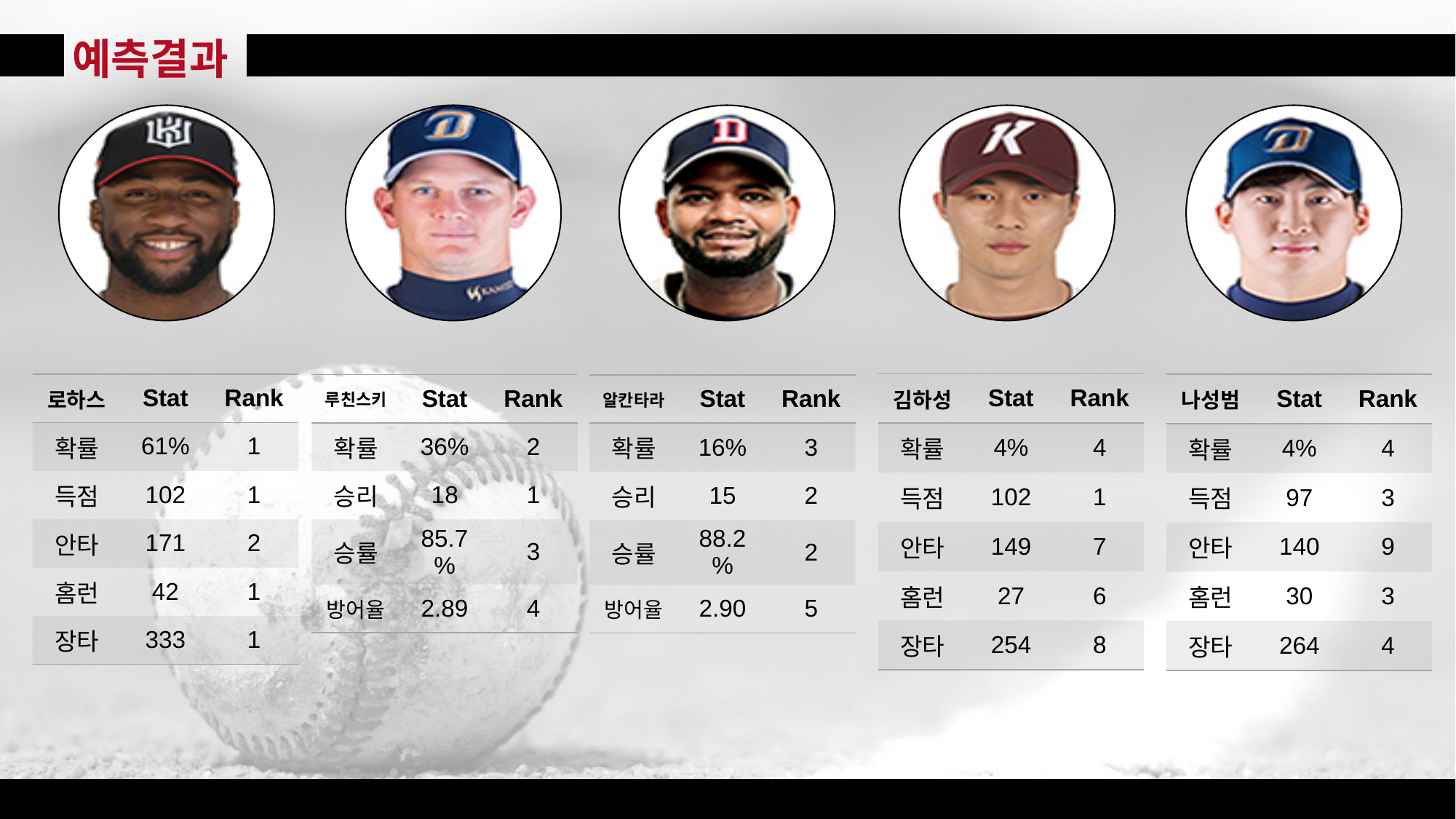

예측결과

| 김하성 | Stat | Rank |
| --- | --- | --- |
| 확률 | 4% | 4 |
| 득점 | 102 | 1 |
| 안타 | 149 | 7 |
| 홈런 | 27 | 6 |
| 장타 | 254 | 8 |
| 로하스 | Stat | Rank |
| --- | --- | --- |
| 확률 | 61% | 1 |
| 득점 | 102 | 1 |
| 안타 | 171 | 2 |
| 홈런 | 42 | 1 |
| 장타 | 333 | 1 |
| 나성범 | Stat | Rank |
| --- | --- | --- |
| 확률 | 4% | 4 |
| 득점 | 97 | 3 |
| 안타 | 140 | 9 |
| 홈런 | 30 | 3 |
| 장타 | 264 | 4 |
| 루친스키 | Stat | Rank |
| --- | --- | --- |
| 확률 | 36% | 2 |
| 승리 | 18 | 1 |
| 승률 | 85.7% | 3 |
| 방어율 | 2.89 | 4 |
| 알칸타라 | Stat | Rank |
| --- | --- | --- |
| 확률 | 16% | 3 |
| 승리 | 15 | 2 |
| 승률 | 88.2% | 2 |
| 방어율 | 2.90 | 5 |